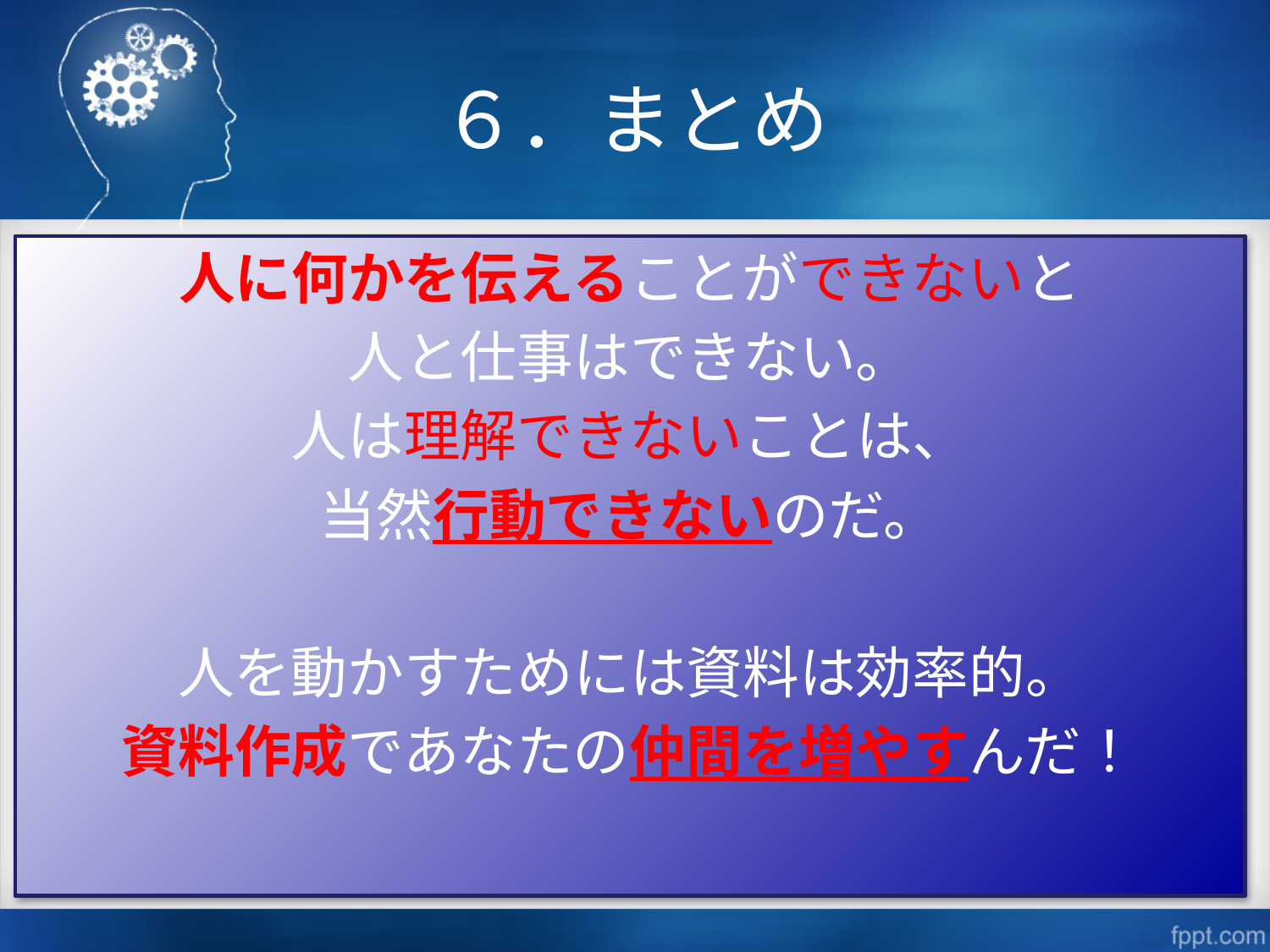

# ６．まとめ
人に何かを伝えることができないと
人と仕事はできない。
人は理解できないことは、
当然行動できないのだ。

人を動かすためには資料は効率的。
資料作成であなたの仲間を増やすんだ！